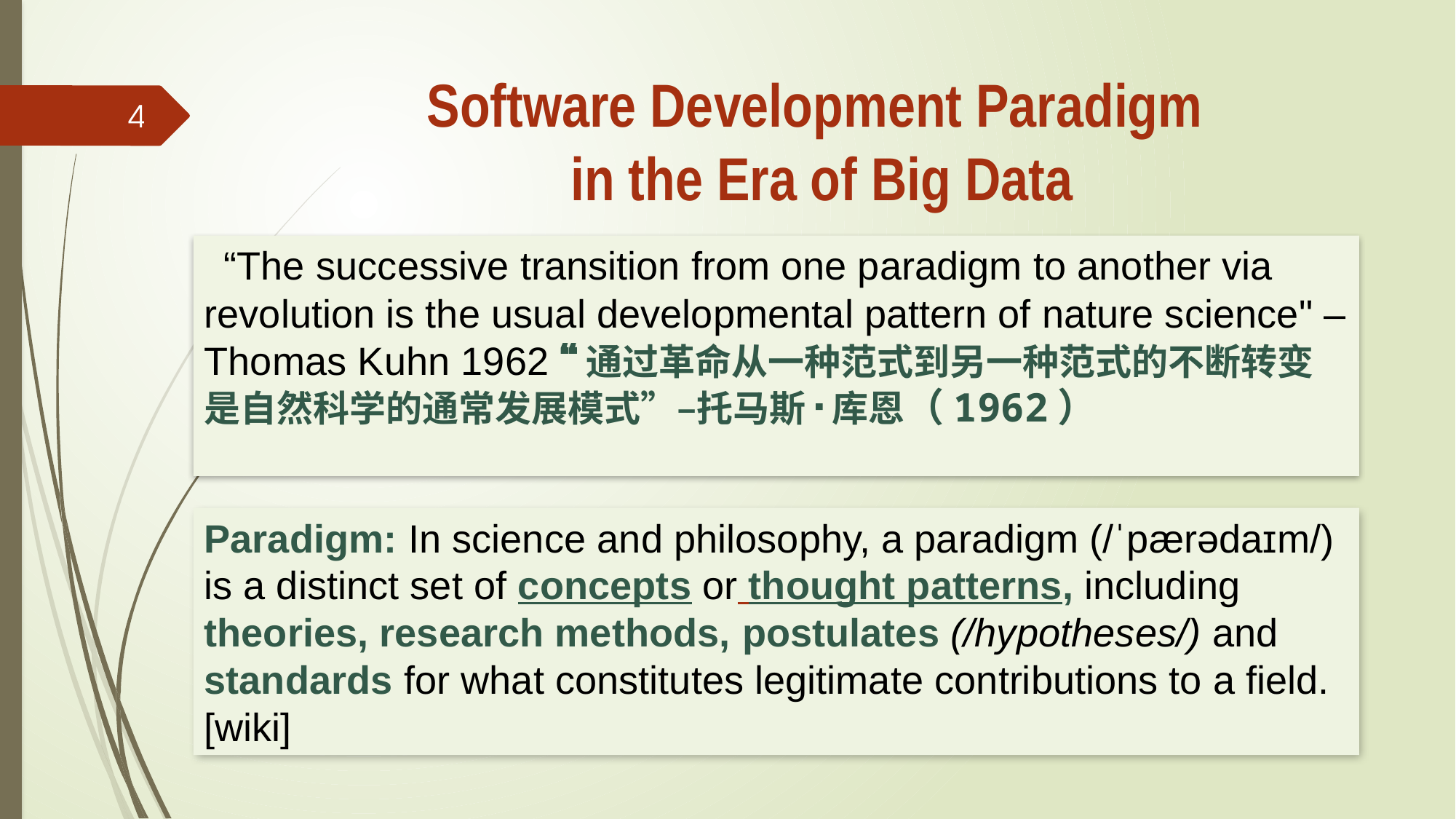

# Software Development Paradigm in the Era of Big Data
4
  “The successive transition from one paradigm to another via revolution is the usual developmental pattern of nature science" – Thomas Kuhn 1962 “通过革命从一种范式到另一种范式的不断转变是自然科学的通常发展模式”–托马斯·库恩（1962）
Paradigm: In science and philosophy, a paradigm (/ˈpærədaɪm/) is a distinct set of concepts or thought patterns, including theories, research methods, postulates (/hypotheses/) and standards for what constitutes legitimate contributions to a field. [wiki]